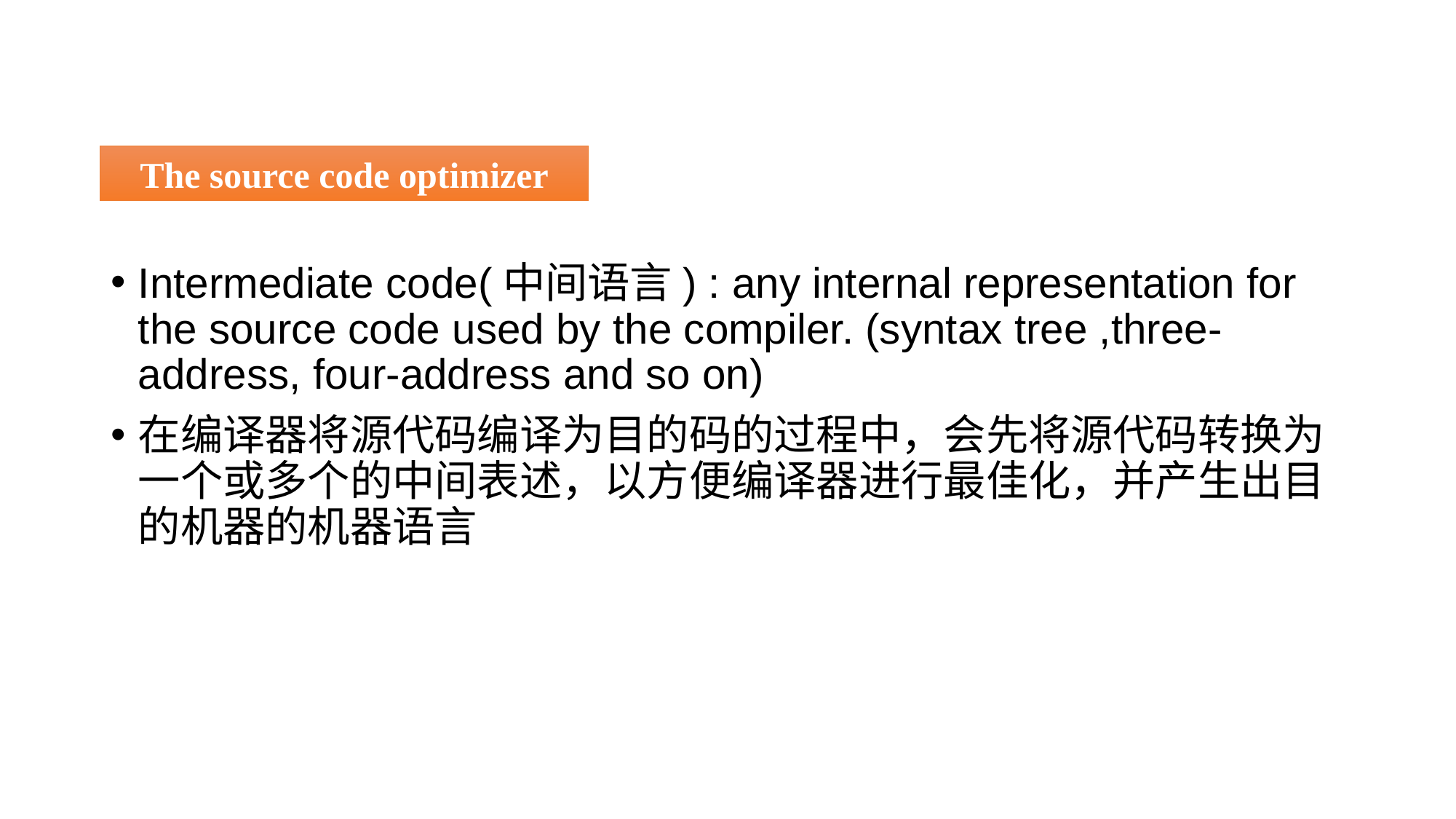

#
The source code optimizer
Intermediate code(中间语言) : any internal representation for the source code used by the compiler. (syntax tree ,three-address, four-address and so on)
在编译器将源代码编译为目的码的过程中，会先将源代码转换为一个或多个的中间表述，以方便编译器进行最佳化，并产生出目的机器的机器语言